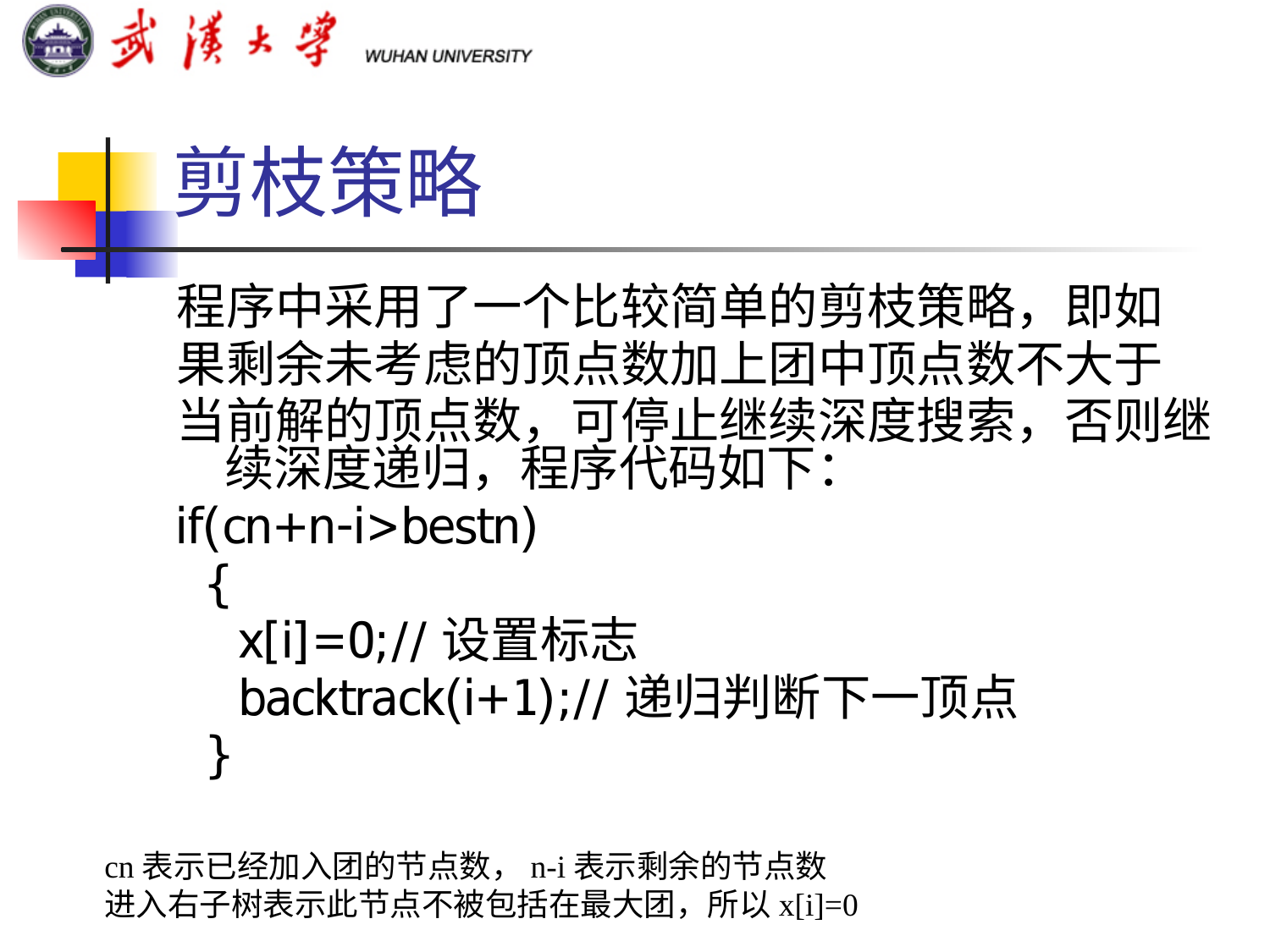

# 剪枝策略
程序中采用了一个比较简单的剪枝策略，即如
果剩余未考虑的顶点数加上团中顶点数不大于
当前解的顶点数，可停止继续深度搜索，否则继续深度递归，程序代码如下：
if(cn+n-i>bestn)
  {
    x[i]=0;//设置标志
    backtrack(i+1);//递归判断下一顶点
  }
cn表示已经加入团的节点数，n-i表示剩余的节点数
进入右子树表示此节点不被包括在最大团，所以x[i]=0